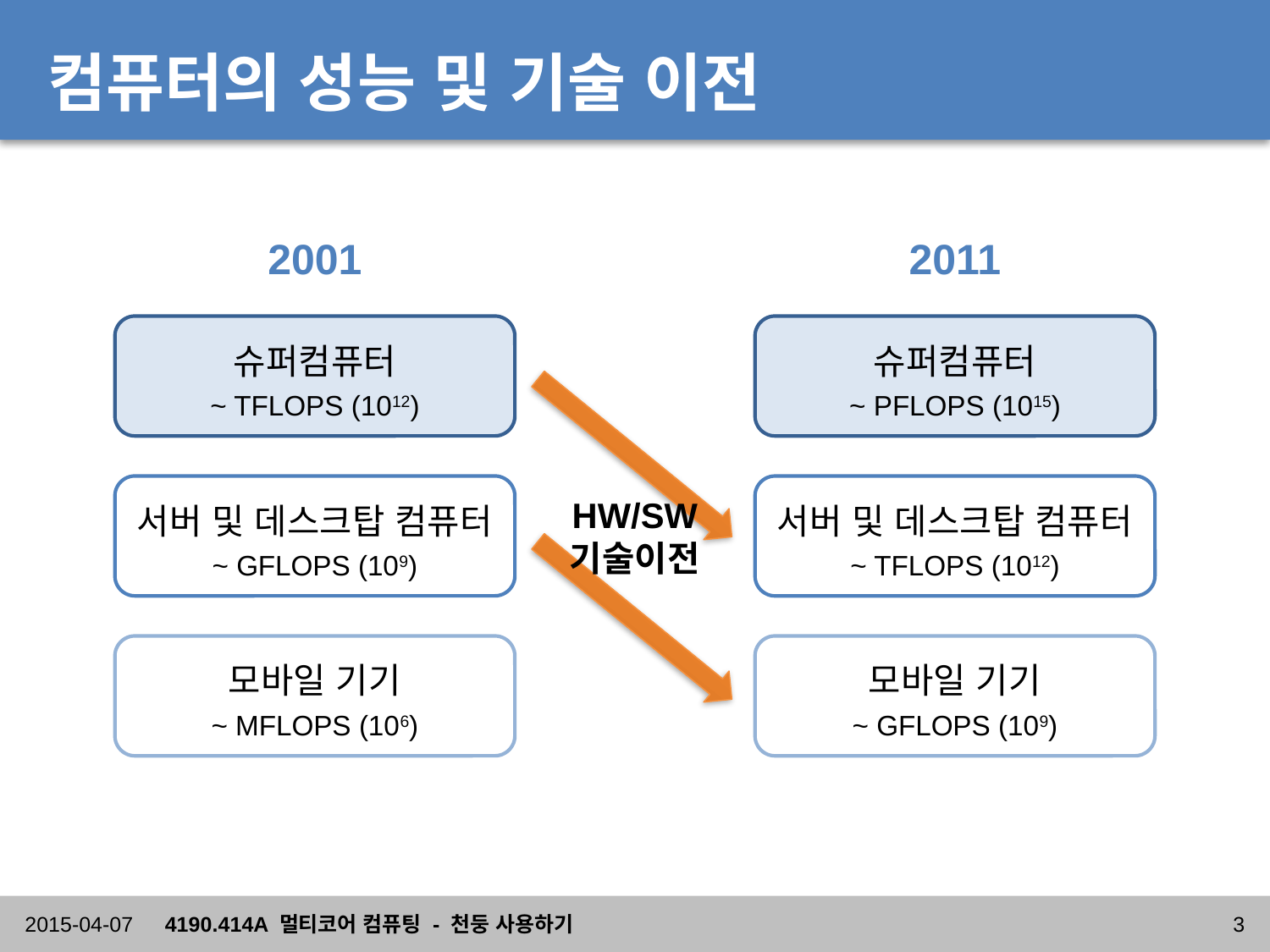

# 컴퓨터의 성능 및 기술 이전
2001
2011
슈퍼컴퓨터
~ TFLOPS (1012)
슈퍼컴퓨터
~ PFLOPS (1015)

서버 및 데스크탑 컴퓨터
~ GFLOPS (109)
서버 및 데스크탑 컴퓨터
~ TFLOPS (1012)
HW/SW
기술이전

모바일 기기
~ MFLOPS (106)
모바일 기기
~ GFLOPS (109)
2015-04-07
4190.414A 멀티코어 컴퓨팅 - 천둥 사용하기
3